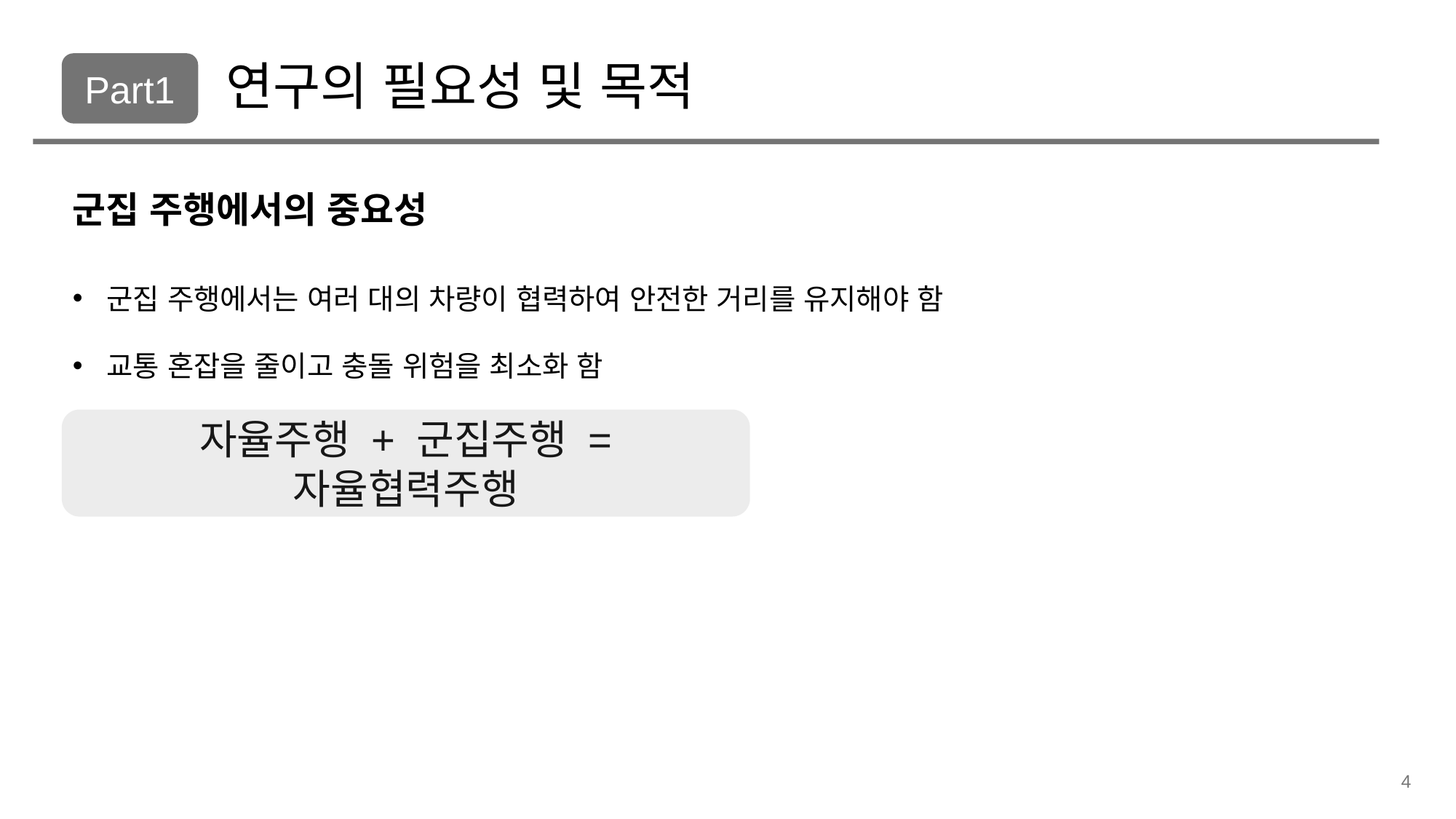

Part1
# 연구의 필요성 및 목적
군집 주행에서의 중요성
군집 주행에서는 여러 대의 차량이 협력하여 안전한 거리를 유지해야 함
교통 혼잡을 줄이고 충돌 위험을 최소화 함
자율주행 + 군집주행 = 자율협력주행
4